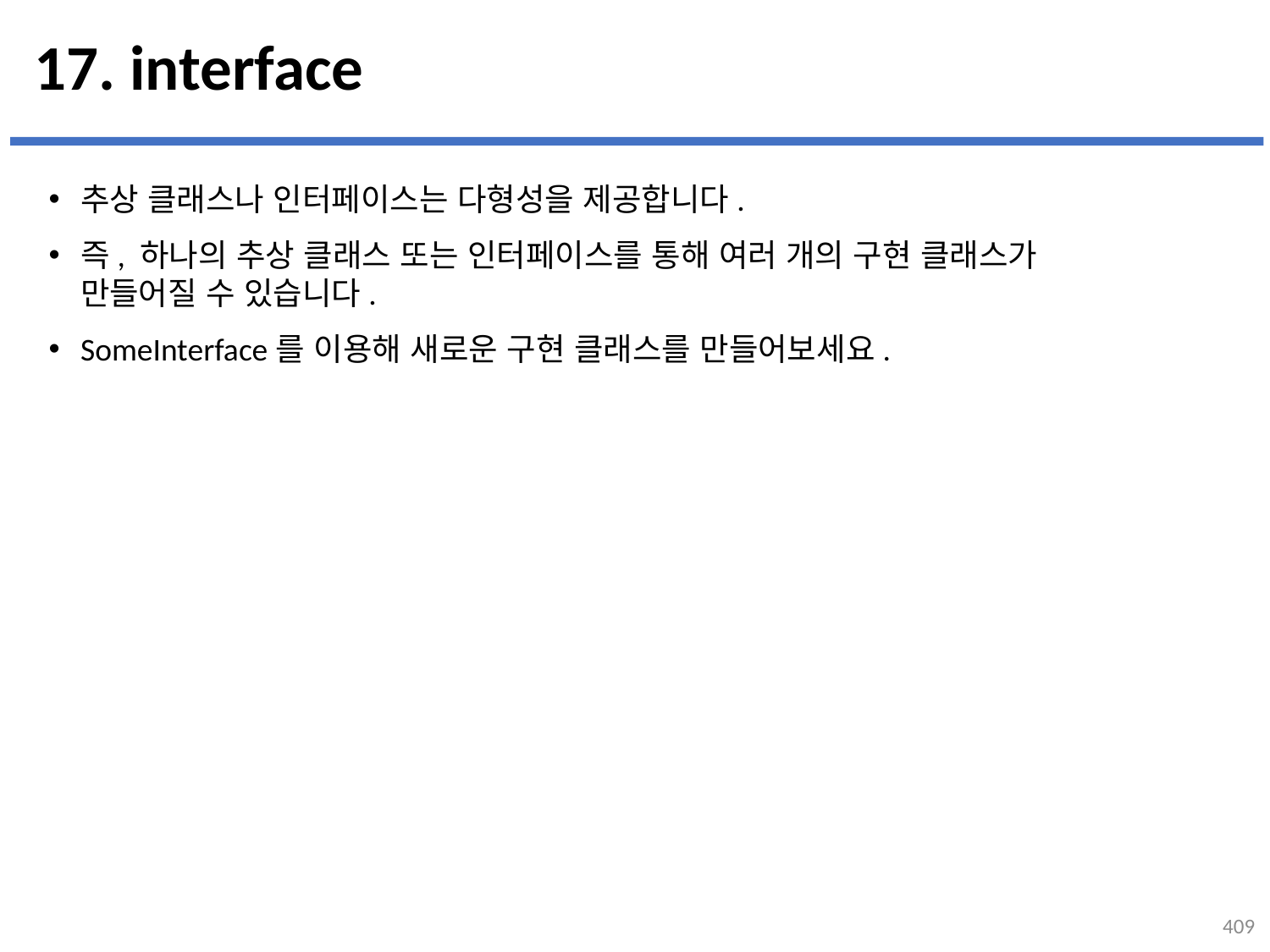

# 17. interface
추상 클래스나 인터페이스는 다형성을 제공합니다.
즉, 하나의 추상 클래스 또는 인터페이스를 통해 여러 개의 구현 클래스가
만들어질 수 있습니다.
SomeInterface를 이용해 새로운 구현 클래스를 만들어보세요.
409